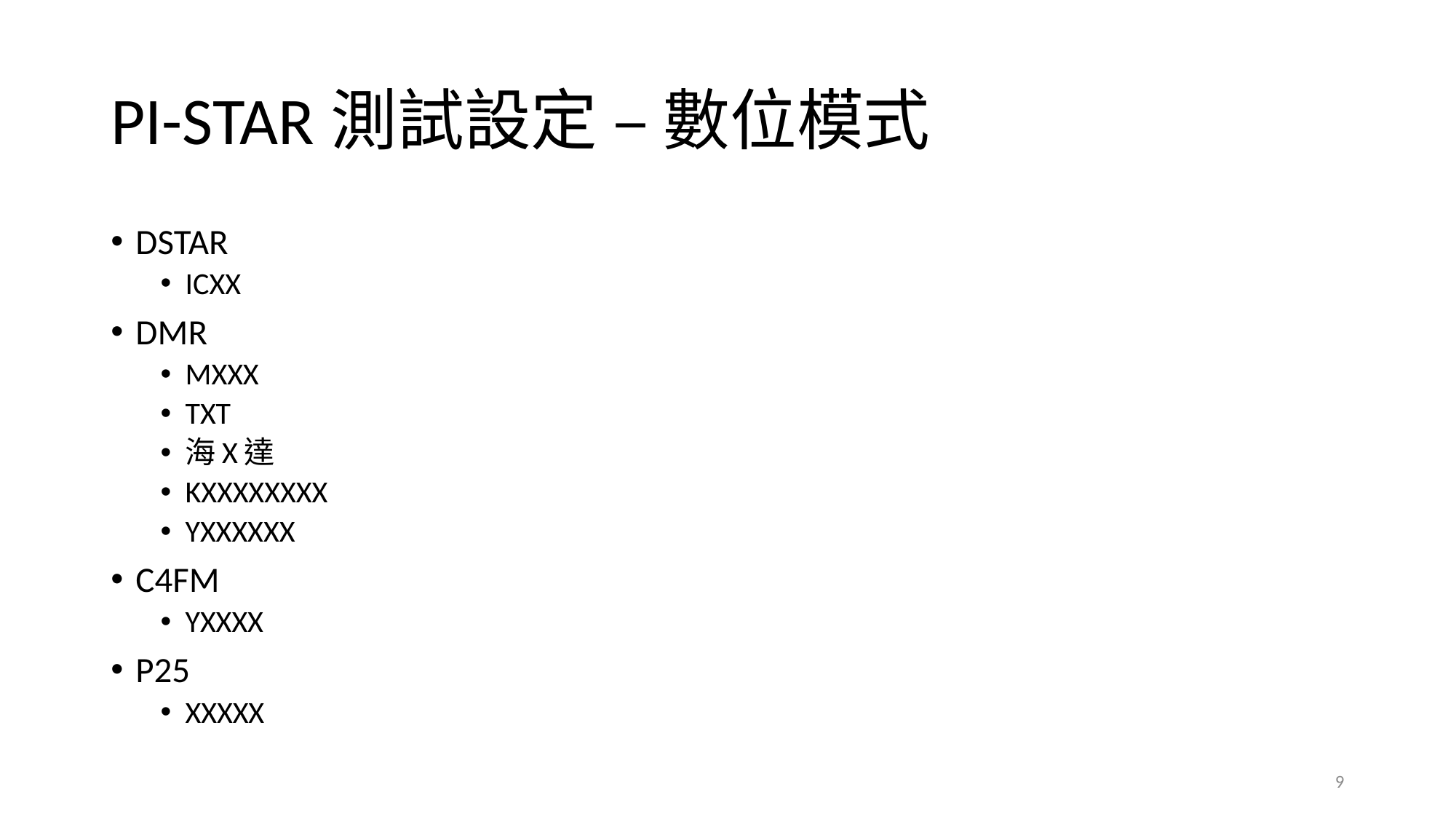

# PI-STAR測試設定 – 數位模式
DSTAR
ICXX
DMR
MXXX
TXT
海X達
KXXXXXXXX
YXXXXXX
C4FM
YXXXX
P25
XXXXX
9